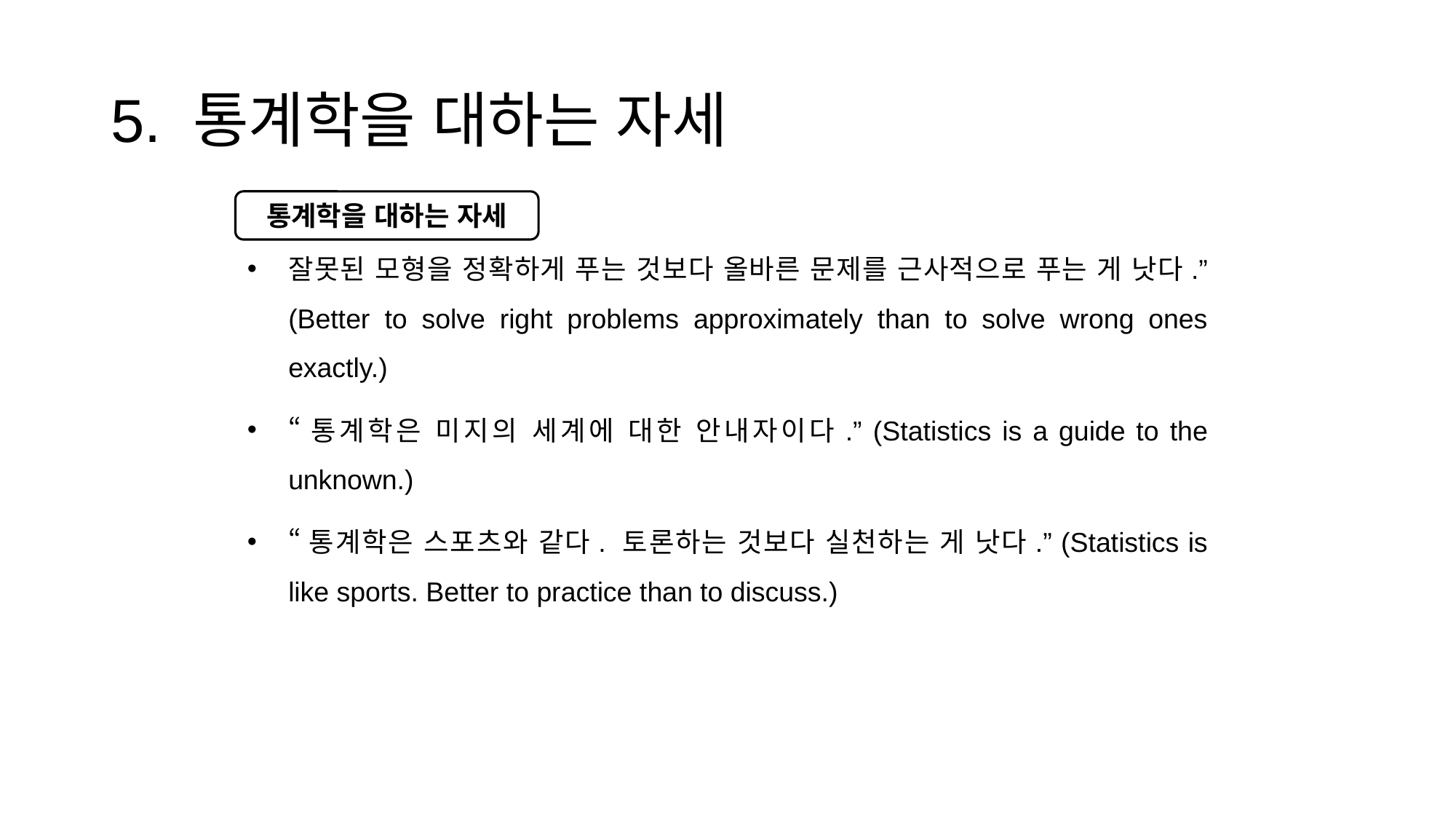

# 5. 통계학을 대하는 자세

잘못된 모형을 정확하게 푸는 것보다 올바른 문제를 근사적으로 푸는 게 낫다.” (Better to solve right problems approximately than to solve wrong ones exactly.)
“통계학은 미지의 세계에 대한 안내자이다.” (Statistics is a guide to the unknown.)
“통계학은 스포츠와 같다. 토론하는 것보다 실천하는 게 낫다.” (Statistics is like sports. Better to practice than to discuss.)

통계학을 대하는 자세